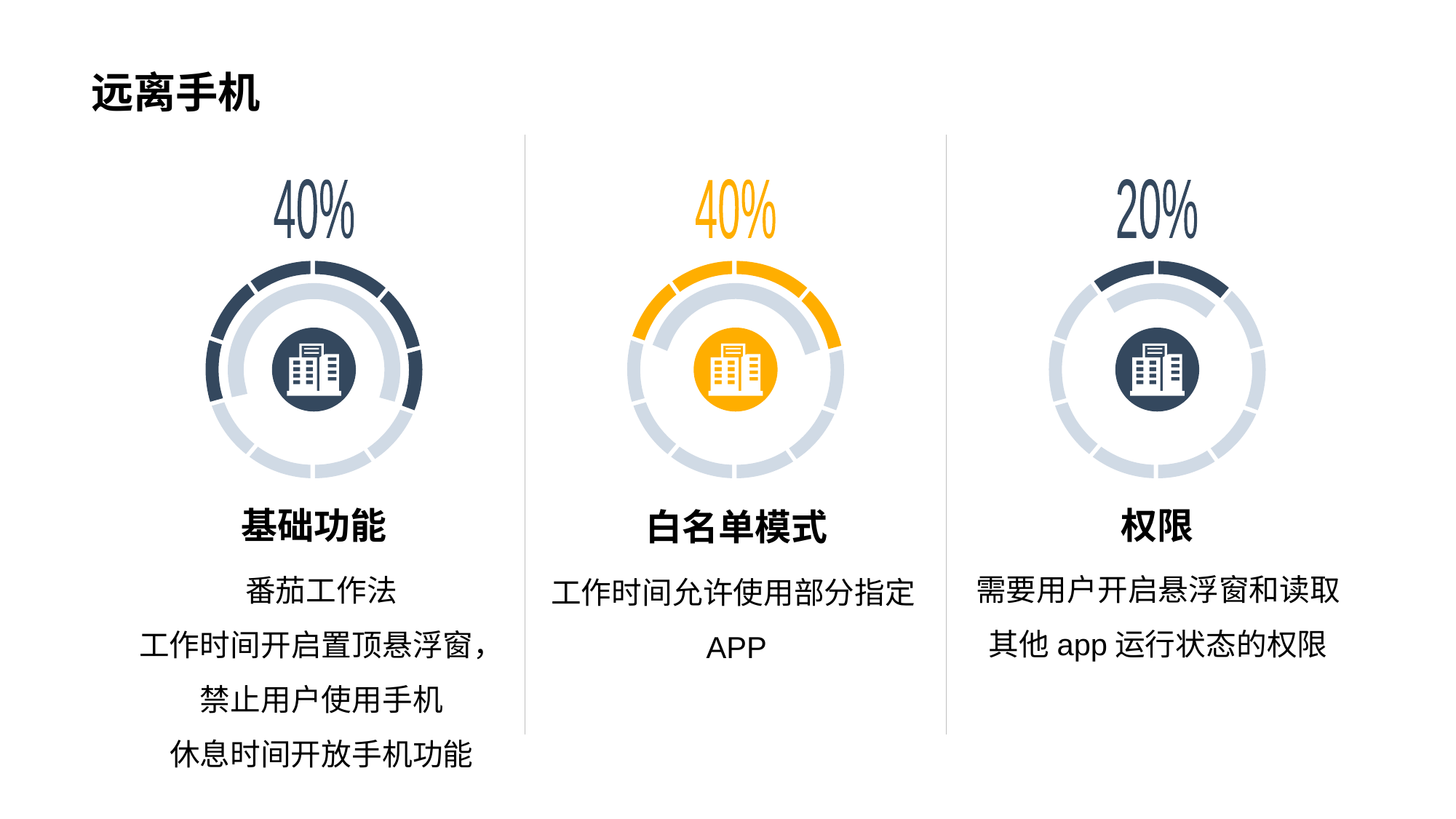

# 远离手机
40%
40%

白名单模式
工作时间允许使用部分指定APP
20%

基础功能
权限
番茄工作法
工作时间开启置顶悬浮窗，禁止用户使用手机
休息时间开放手机功能
需要用户开启悬浮窗和读取其他app运行状态的权限
10